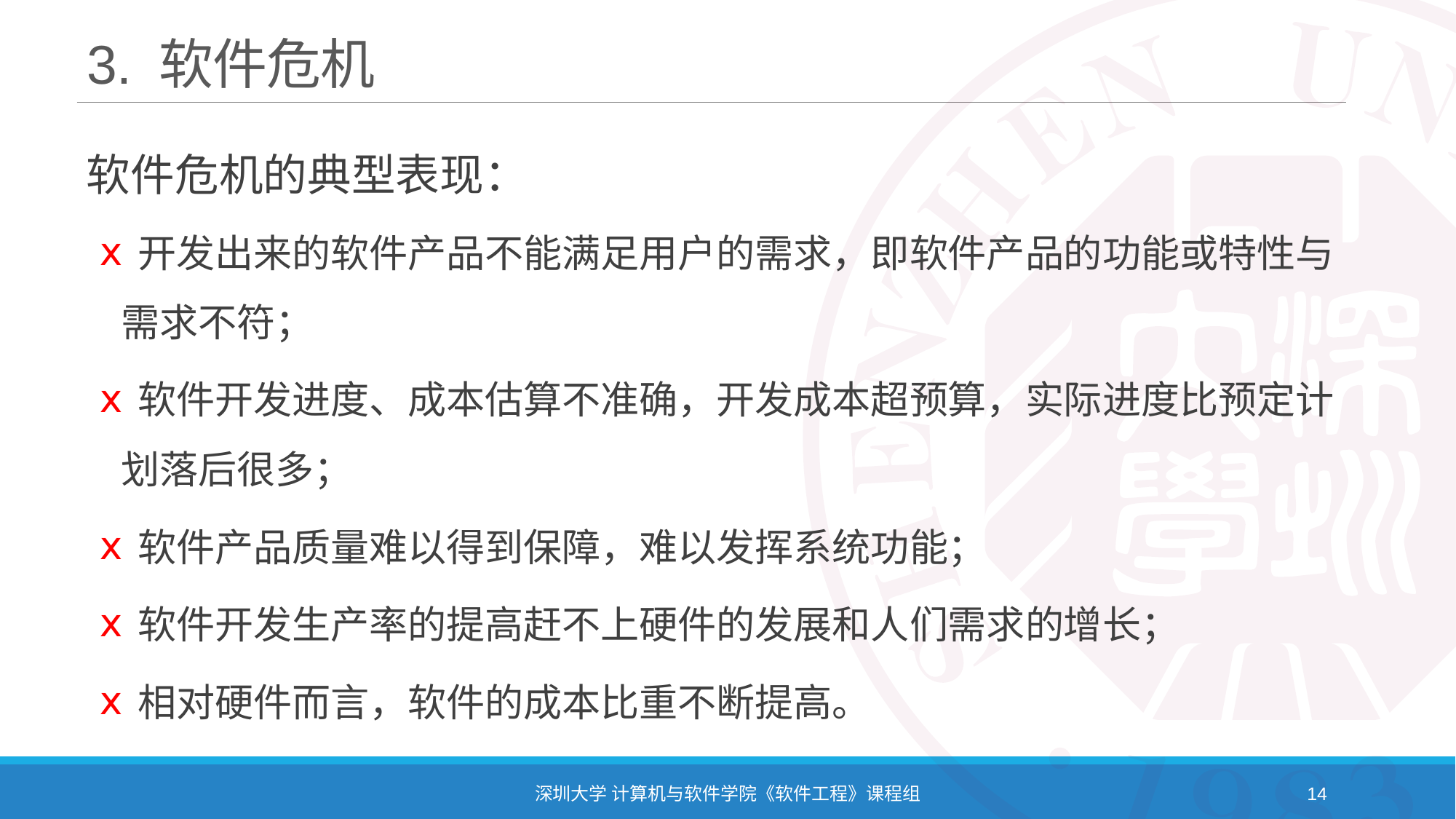

# 3. 软件危机
软件危机的典型表现：
 开发出来的软件产品不能满足用户的需求，即软件产品的功能或特性与需求不符；
 软件开发进度、成本估算不准确，开发成本超预算，实际进度比预定计划落后很多；
 软件产品质量难以得到保障，难以发挥系统功能；
 软件开发生产率的提高赶不上硬件的发展和人们需求的增长；
 相对硬件而言，软件的成本比重不断提高。

深圳大学 计算机与软件学院《软件工程》课程组
14